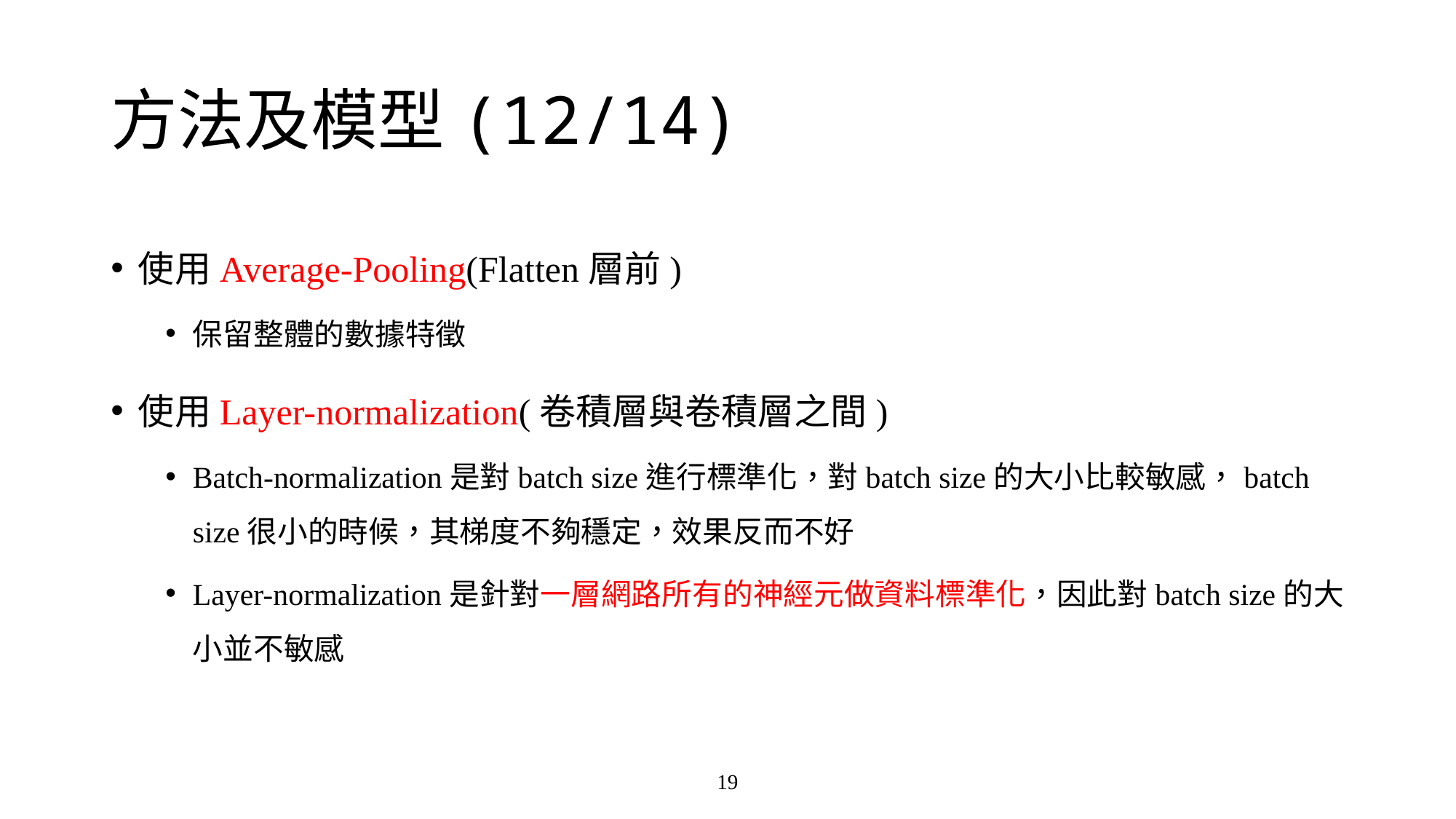

# 方法及模型(12/14)
使用Average-Pooling(Flatten層前)
保留整體的數據特徵
使用Layer-normalization(卷積層與卷積層之間)
Batch-normalization是對batch size進行標準化，對batch size的大小比較敏感，batch size很小的時候，其梯度不夠穩定，效果反而不好
Layer-normalization是針對一層網路所有的神經元做資料標準化，因此對batch size的大小並不敏感
19